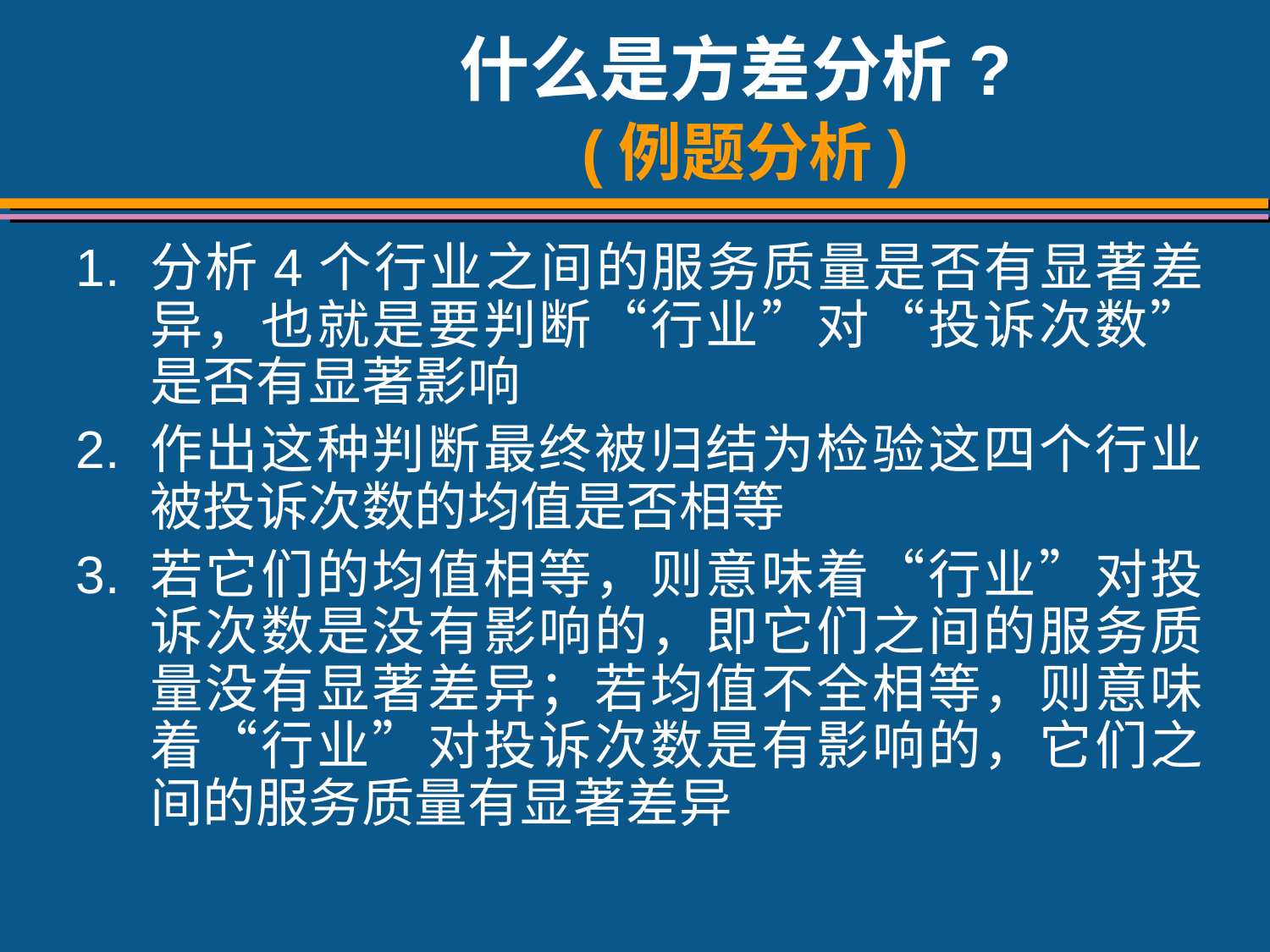

# 什么是方差分析? (例题分析)
分析4个行业之间的服务质量是否有显著差异，也就是要判断“行业”对“投诉次数”是否有显著影响
作出这种判断最终被归结为检验这四个行业被投诉次数的均值是否相等
若它们的均值相等，则意味着“行业”对投诉次数是没有影响的，即它们之间的服务质量没有显著差异；若均值不全相等，则意味着“行业”对投诉次数是有影响的，它们之间的服务质量有显著差异